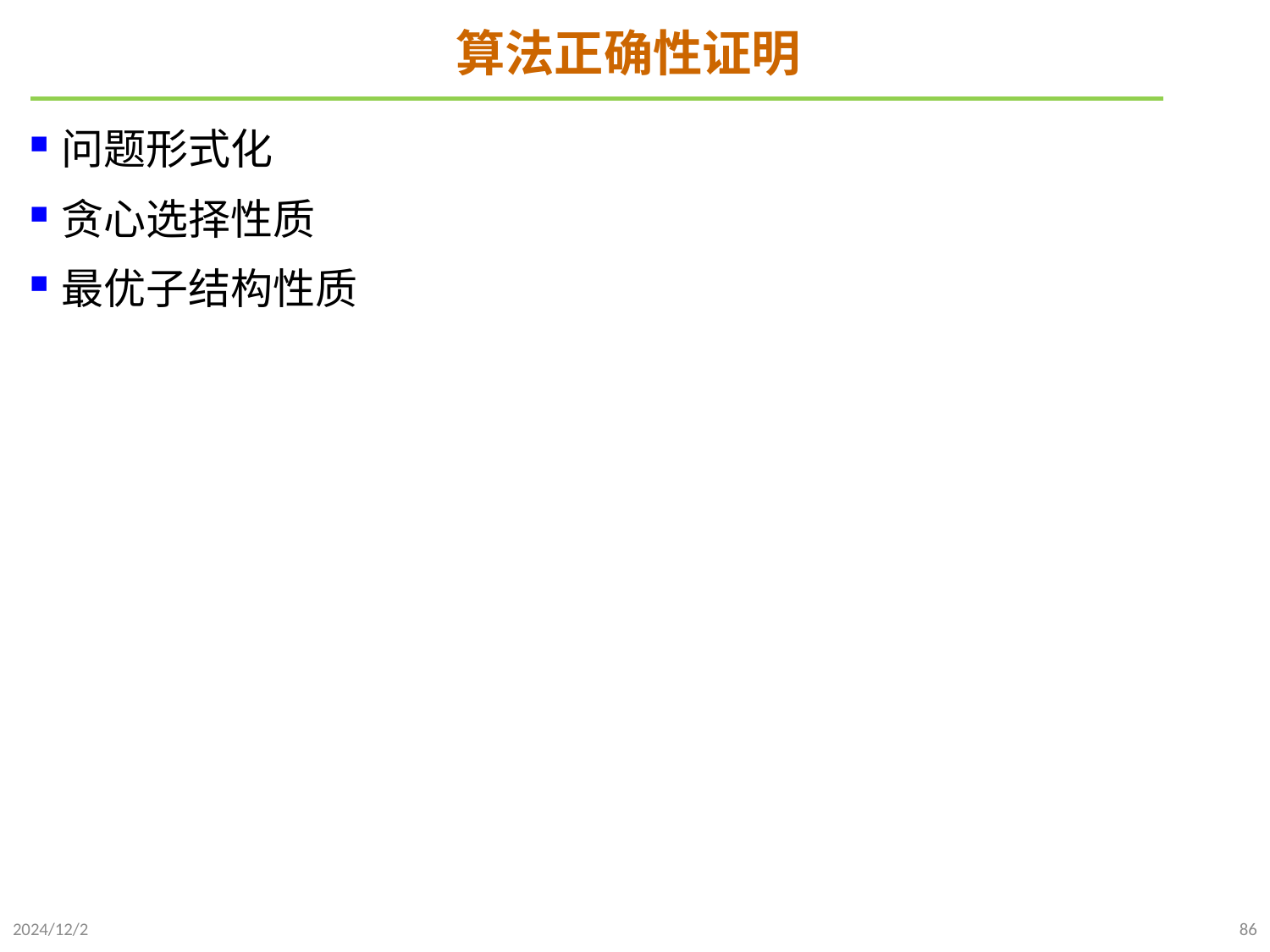

# 算法正确性证明
问题形式化
贪心选择性质
最优子结构性质
2024/12/2
86